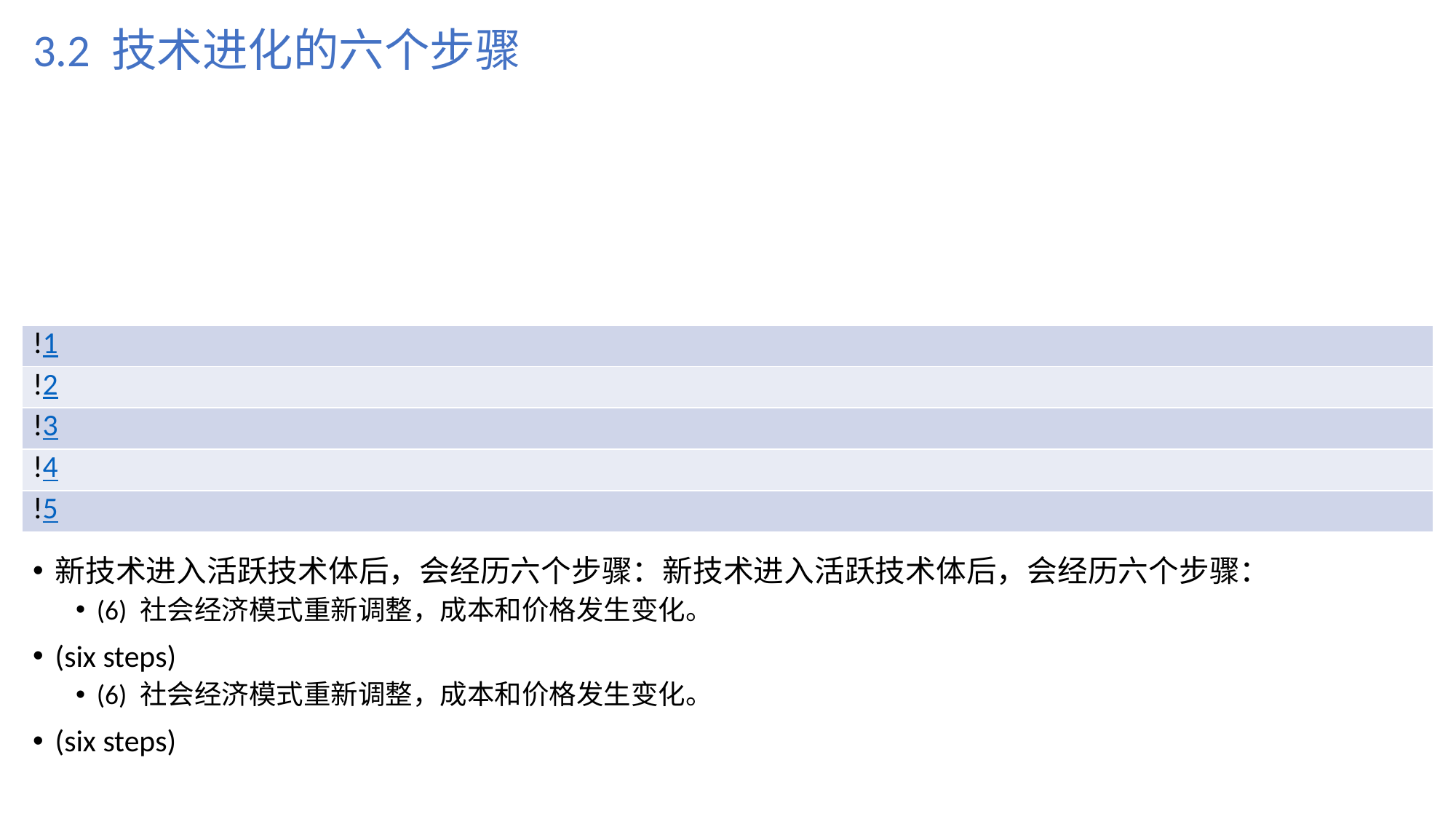

# 3.2 技术进化的六个步骤
| !1 |
| --- |
| !2 |
| !3 |
| !4 |
| !5 |
新技术进入活跃技术体后，会经历六个步骤：新技术进入活跃技术体后，会经历六个步骤：
(6) 社会经济模式重新调整，成本和价格发生变化。
(six steps)
(6) 社会经济模式重新调整，成本和价格发生变化。
(six steps)